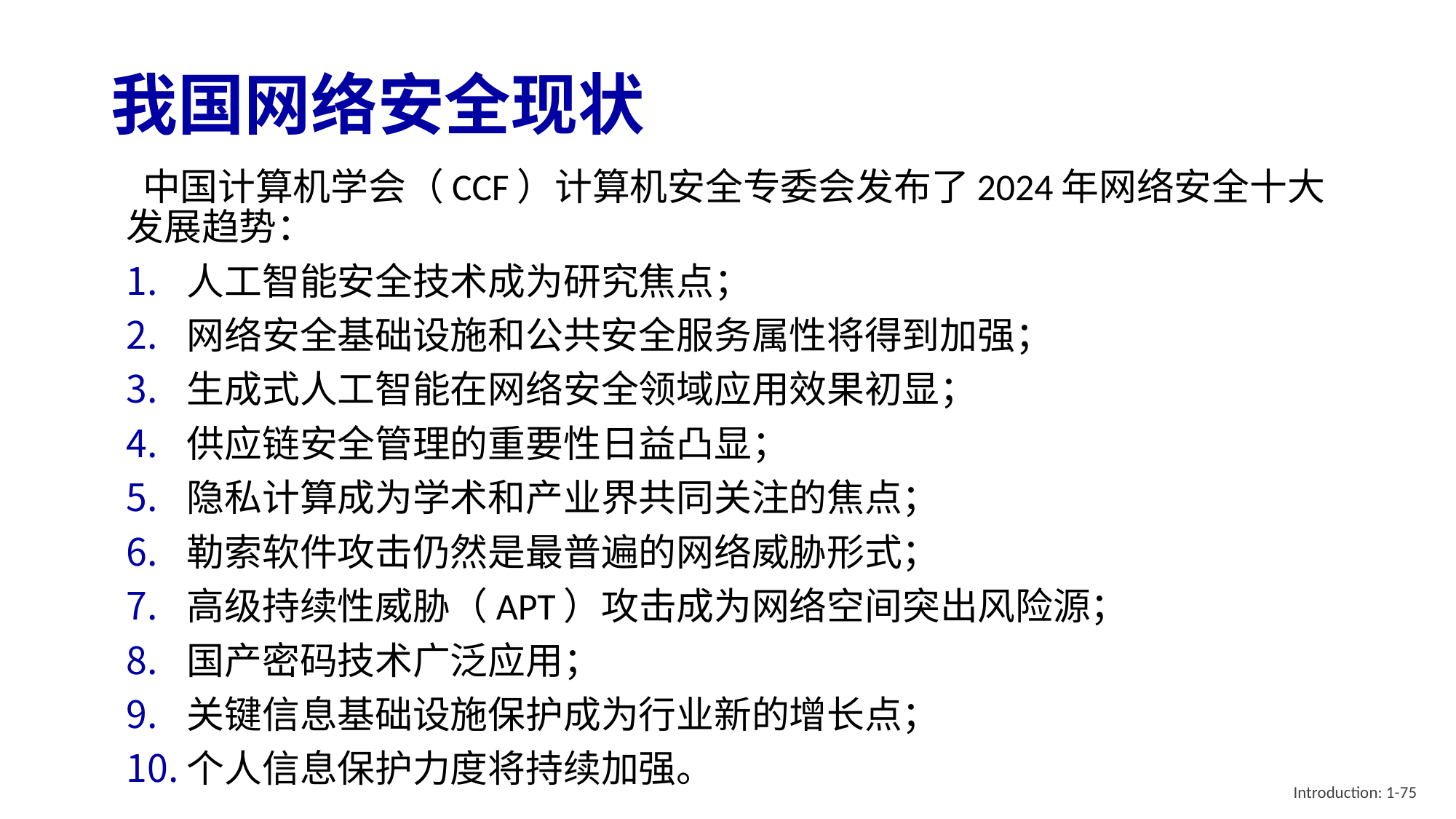

# 我国网络安全现状
 中国计算机学会（CCF）计算机安全专委会发布了2024年网络安全十大发展趋势：
人工智能安全技术成为研究焦点；
网络安全基础设施和公共安全服务属性将得到加强；
生成式人工智能在网络安全领域应用效果初显；
供应链安全管理的重要性日益凸显；
隐私计算成为学术和产业界共同关注的焦点；
勒索软件攻击仍然是最普遍的网络威胁形式；
高级持续性威胁（APT）攻击成为网络空间突出风险源；
国产密码技术广泛应用；
关键信息基础设施保护成为行业新的增长点；
个人信息保护力度将持续加强。
Introduction: 1-75